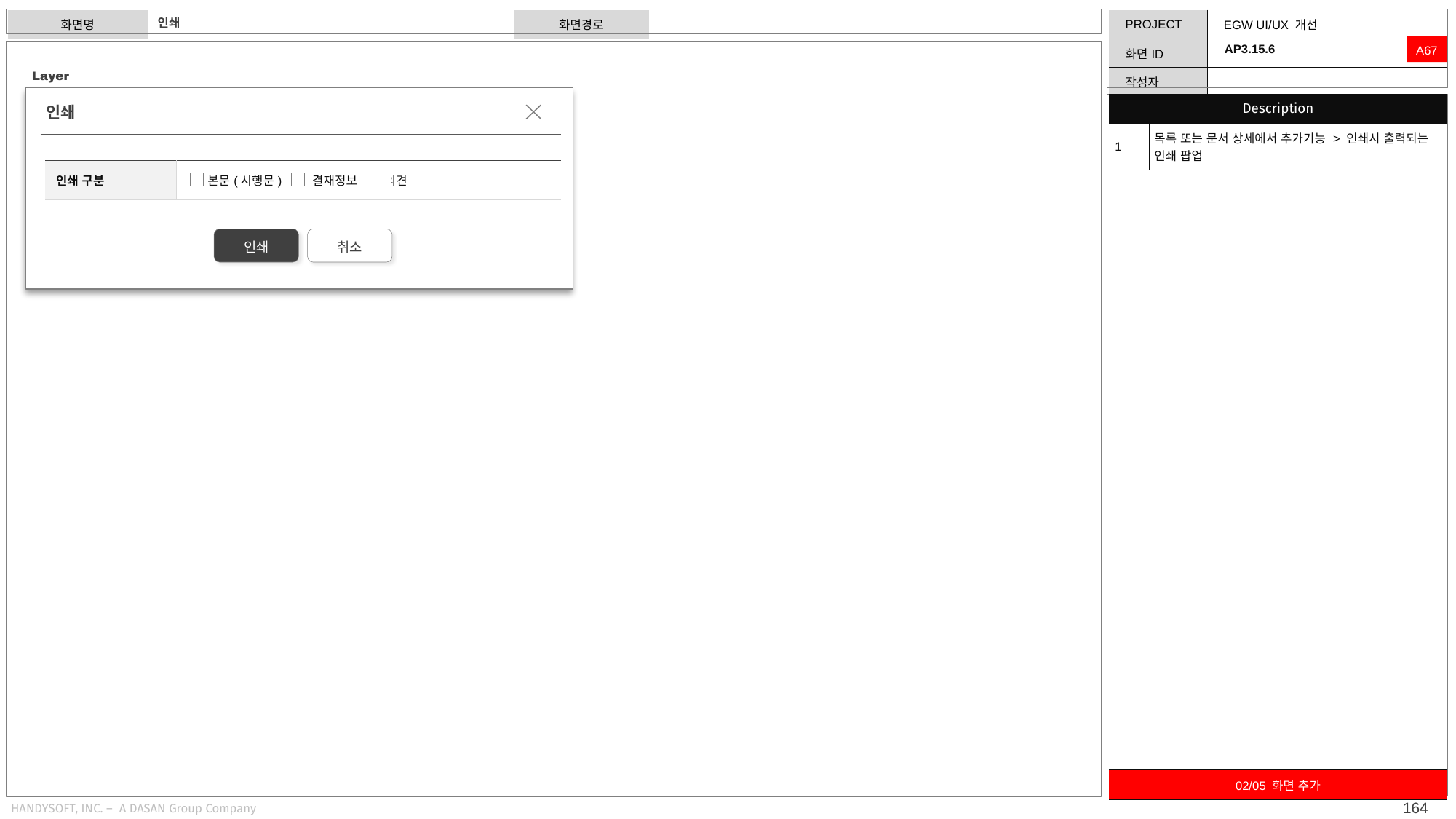

인쇄
A67
AP3.15.6
Layer

| Description |  |
| --- | --- |
| 1 | 목록 또는 문서 상세에서 추가기능 > 인쇄시 출력되는 인쇄 팝업 |
인쇄

| 인쇄 구분 | 본문(시행문) 결재정보 의견 |
| --- | --- |

인쇄
취소
| 02/05 화면 추가 |
| --- |